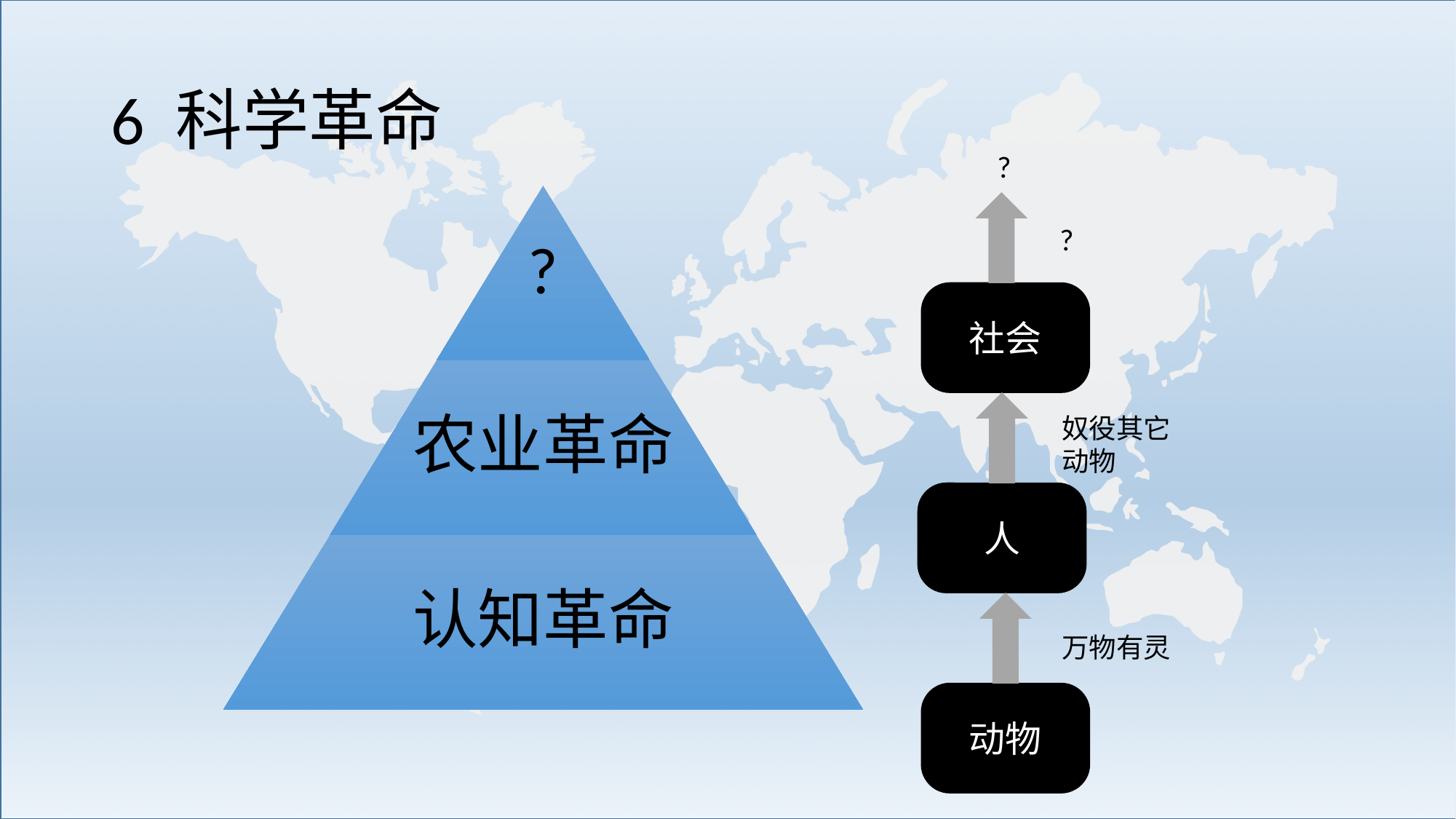

# 6 科学革命
?

?
?
社会

农业革命
奴役其它动物
人

认知革命
万物有灵
动物